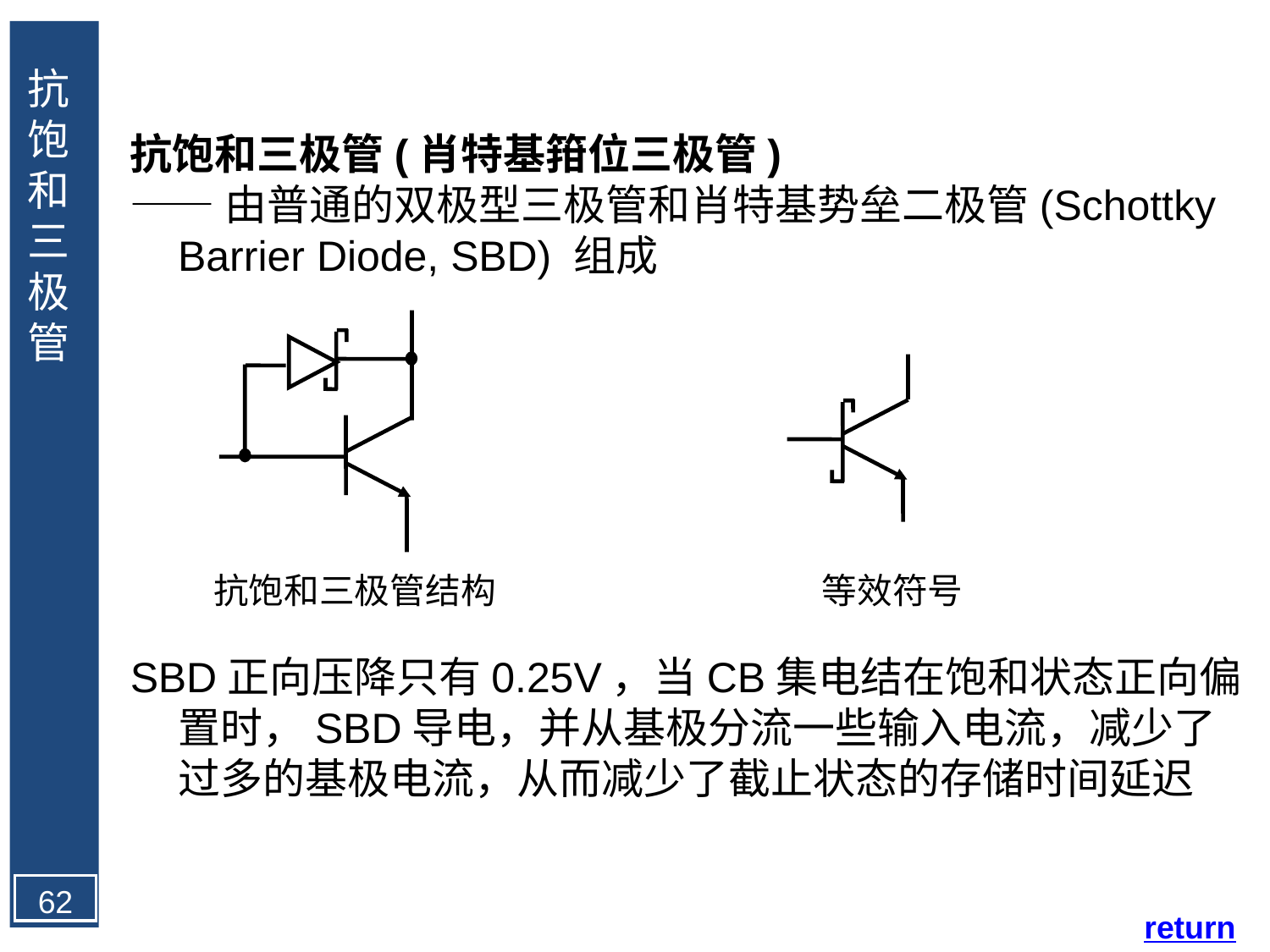

抗饱和三极管
抗饱和三极管(肖特基箝位三极管)
——由普通的双极型三极管和肖特基势垒二极管(Schottky Barrier Diode, SBD) 组成

抗饱和三极管结构
等效符号
SBD正向压降只有0.25V，当CB集电结在饱和状态正向偏置时，SBD导电，并从基极分流一些输入电流，减少了过多的基极电流，从而减少了截止状态的存储时间延迟
62
return